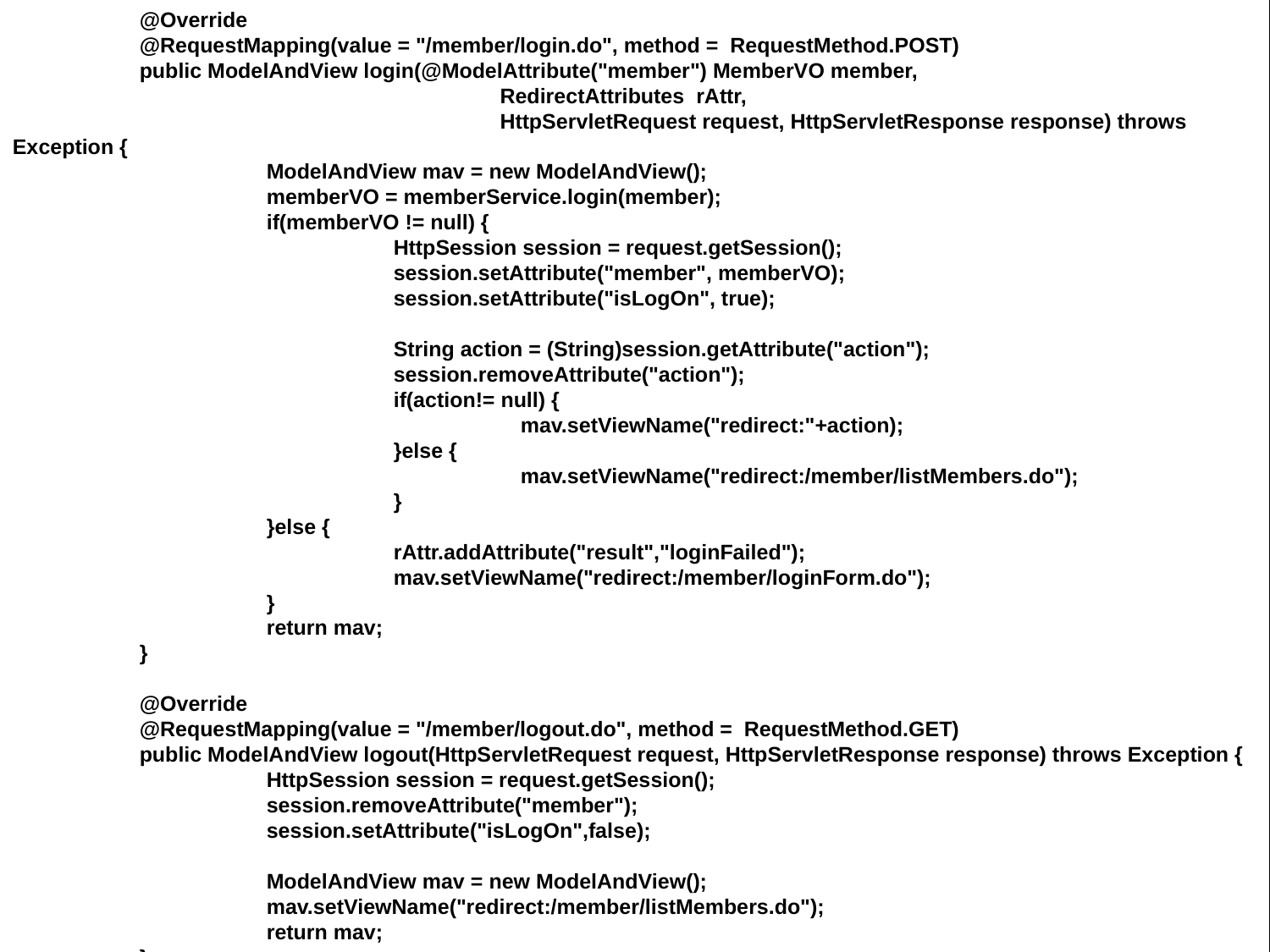

@Override
	@RequestMapping(value = "/member/login.do", method =  RequestMethod.POST)
	public ModelAndView login(@ModelAttribute("member") MemberVO member,
			                  RedirectAttributes  rAttr,
			                  HttpServletRequest request, HttpServletResponse response) throws Exception {
		ModelAndView mav = new ModelAndView();
		memberVO = memberService.login(member);
		if(memberVO != null) {
			HttpSession session = request.getSession();
			session.setAttribute("member", memberVO);
			session.setAttribute("isLogOn", true);

			String action = (String)session.getAttribute("action");
			session.removeAttribute("action");
			if(action!= null) {
				mav.setViewName("redirect:"+action);
			}else {
				mav.setViewName("redirect:/member/listMembers.do");
			}
		}else {
			rAttr.addAttribute("result","loginFailed");
			mav.setViewName("redirect:/member/loginForm.do");
		}
		return mav;
	}

	@Override
	@RequestMapping(value = "/member/logout.do", method =  RequestMethod.GET)
	public ModelAndView logout(HttpServletRequest request, HttpServletResponse response) throws Exception {
		HttpSession session = request.getSession();
		session.removeAttribute("member");
		session.setAttribute("isLogOn",false);

		ModelAndView mav = new ModelAndView();
		mav.setViewName("redirect:/member/listMembers.do");
		return mav;
	}
32장 스프링 부트 사용하기
32.7 마이바티스 사용하기